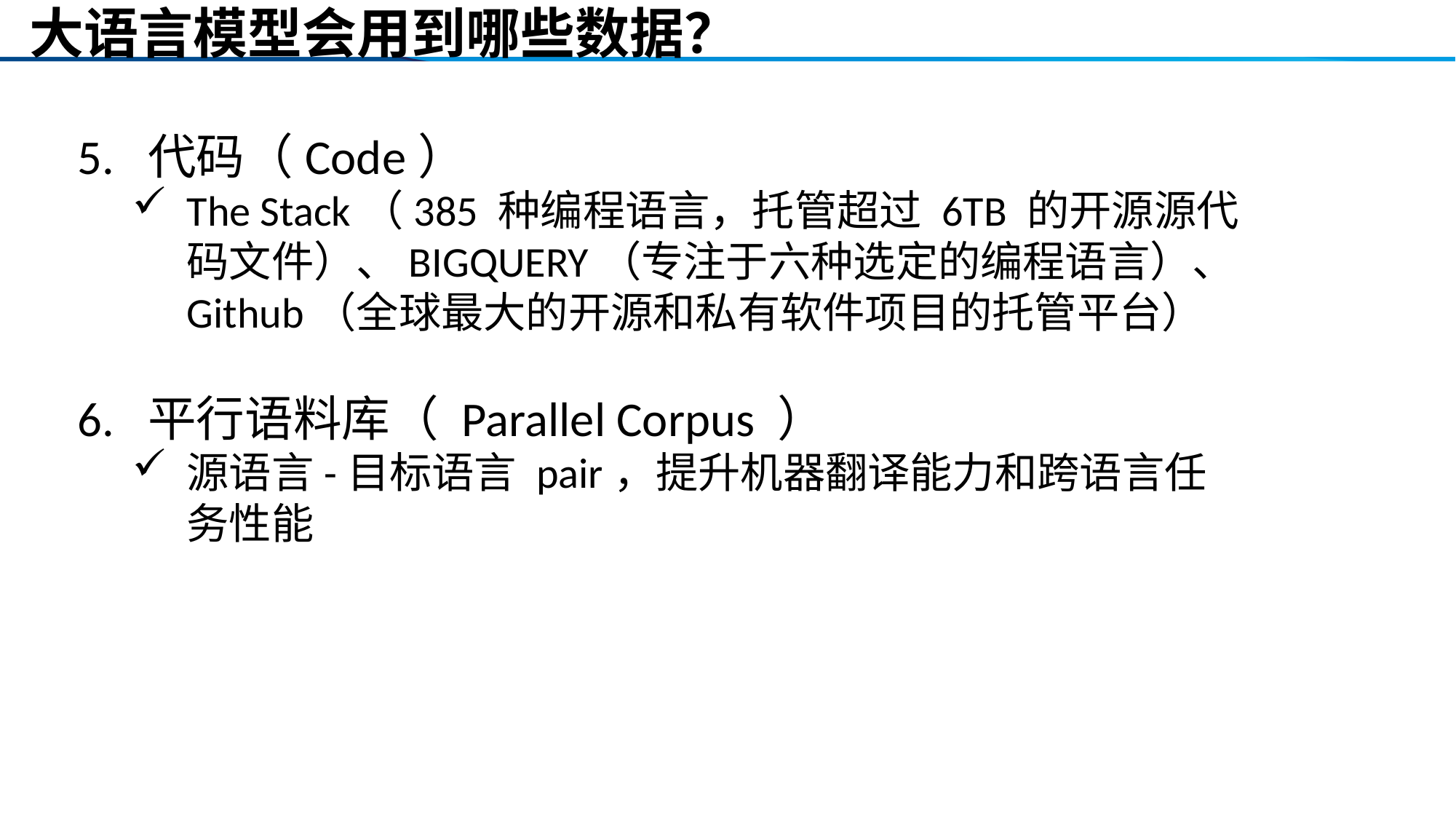

# 大语言模型会用到哪些数据？
5.  代码（Code）
The Stack（385 种编程语言，托管超过 6TB 的开源源代码文件）、BIGQUERY（专注于六种选定的编程语言）、Github（全球最大的开源和私有软件项目的托管平台）

6.  平行语料库（ Parallel Corpus ）
源语言-目标语言 pair，提升机器翻译能力和跨语言任务性能